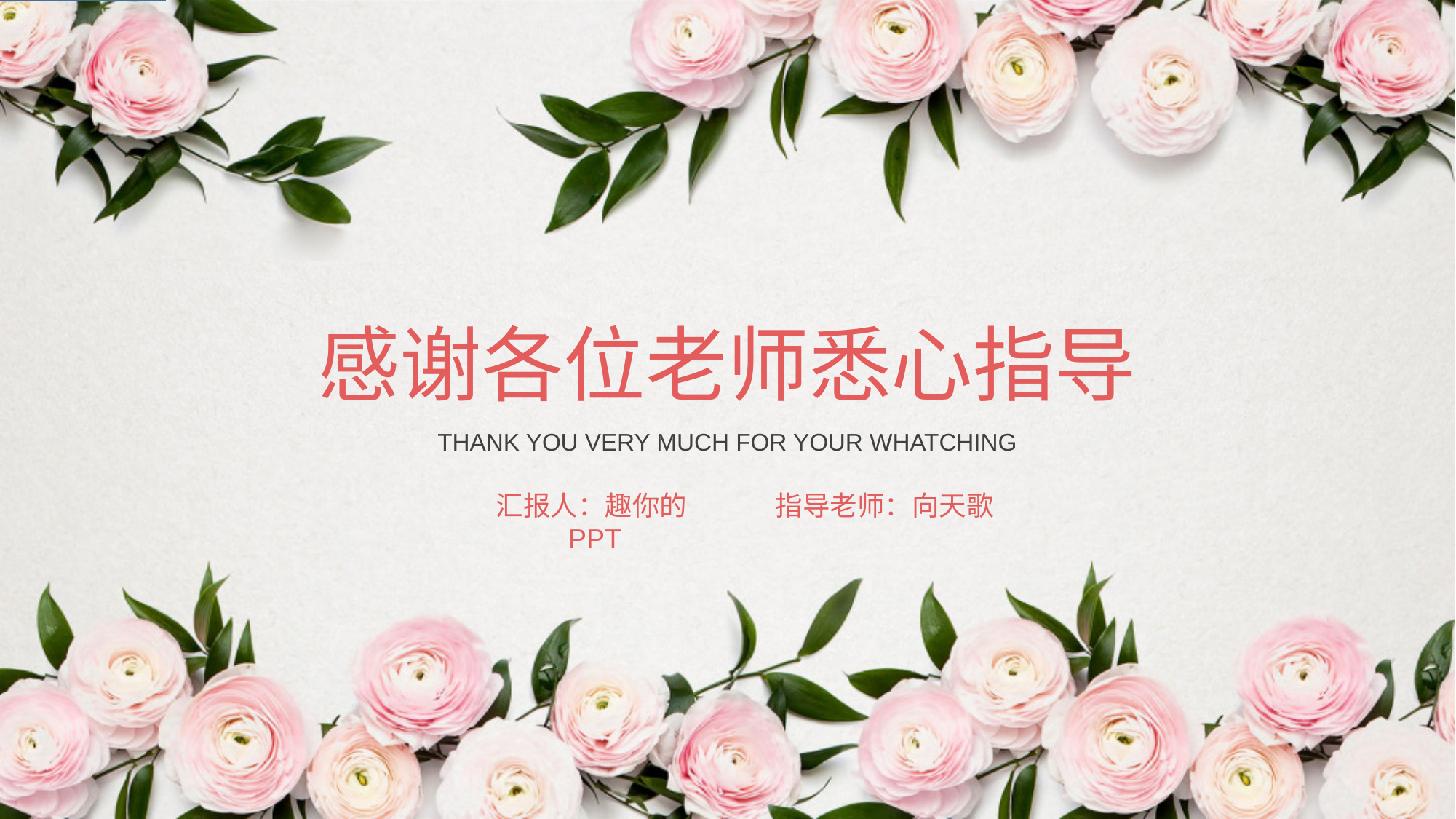

感谢各位老师悉心指导
THANK YOU VERY MUCH FOR YOUR WHATCHING
汇报人：趣你的PPT
指导老师：向天歌